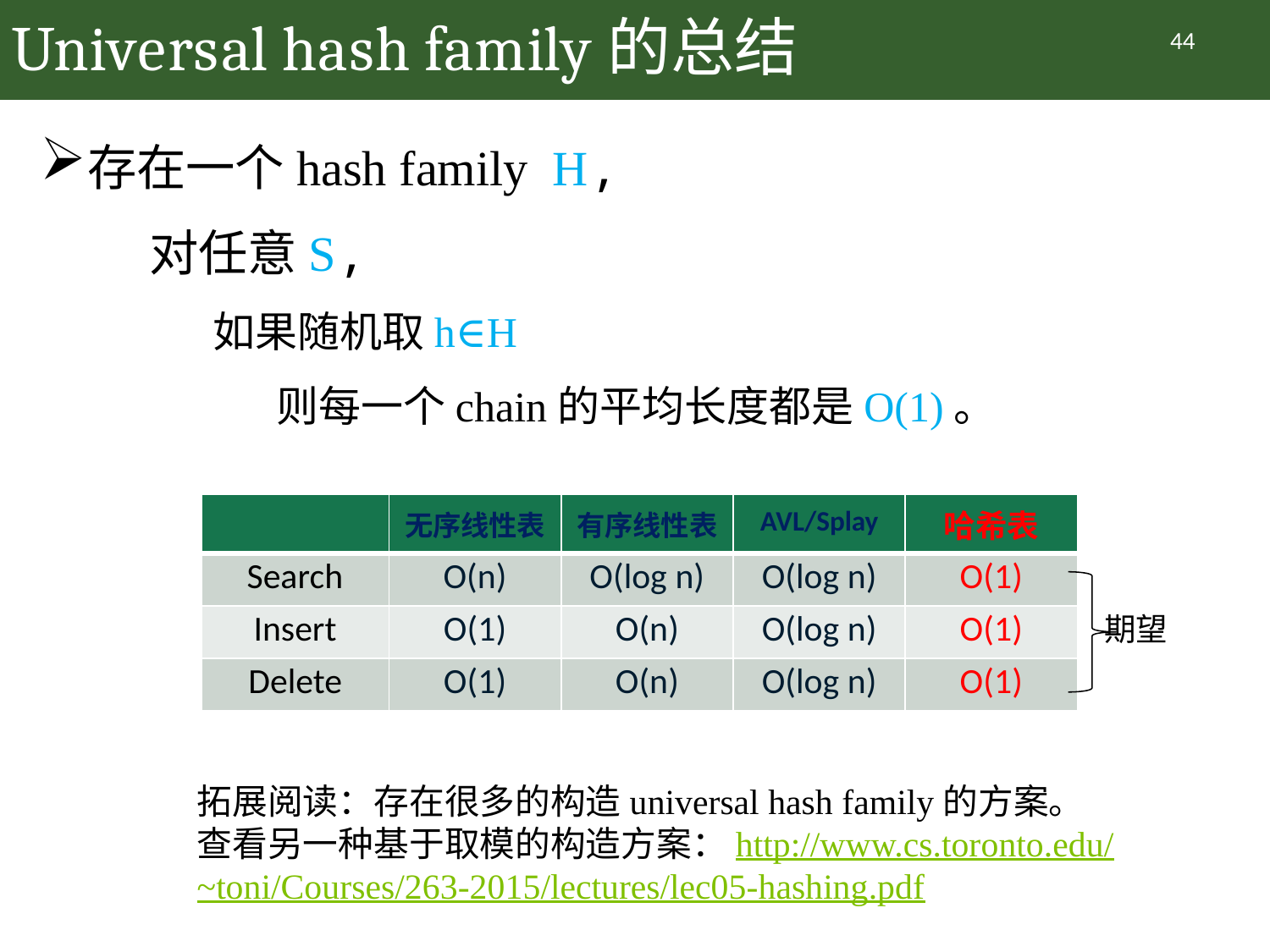

# Universal hash family的总结
44
存在一个hash family  H,
对任意S,
如果随机取h∈H
则每一个chain的平均长度都是O(1)。
|  | 无序线性表 | 有序线性表 | AVL/Splay | 哈希表 |
| --- | --- | --- | --- | --- |
| Search | O(n) | O(log n) | O(log n) | O(1) |
| Insert | O(1) | O(n) | O(log n) | O(1) |
| Delete | O(1) | O(n) | O(log n) | O(1) |

 期望
拓展阅读：存在很多的构造universal hash family的方案。
查看另一种基于取模的构造方案：http://www.cs.toronto.edu/
~toni/Courses/263-2015/lectures/lec05-hashing.pdf